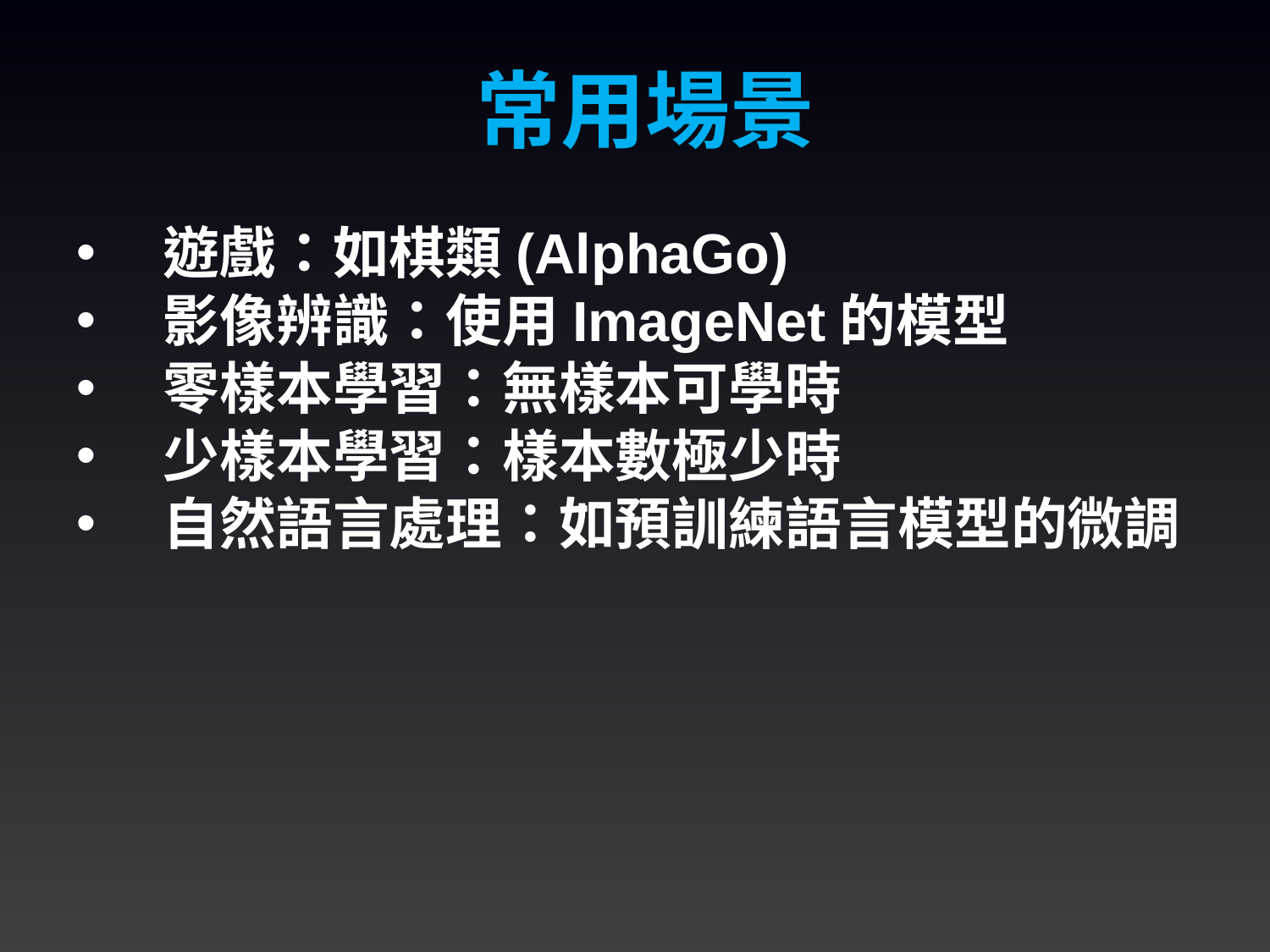

常用場景
遊戲：如棋類(AlphaGo)
影像辨識：使用ImageNet的模型
零樣本學習：無樣本可學時
少樣本學習：樣本數極少時
自然語言處理：如預訓練語言模型的微調